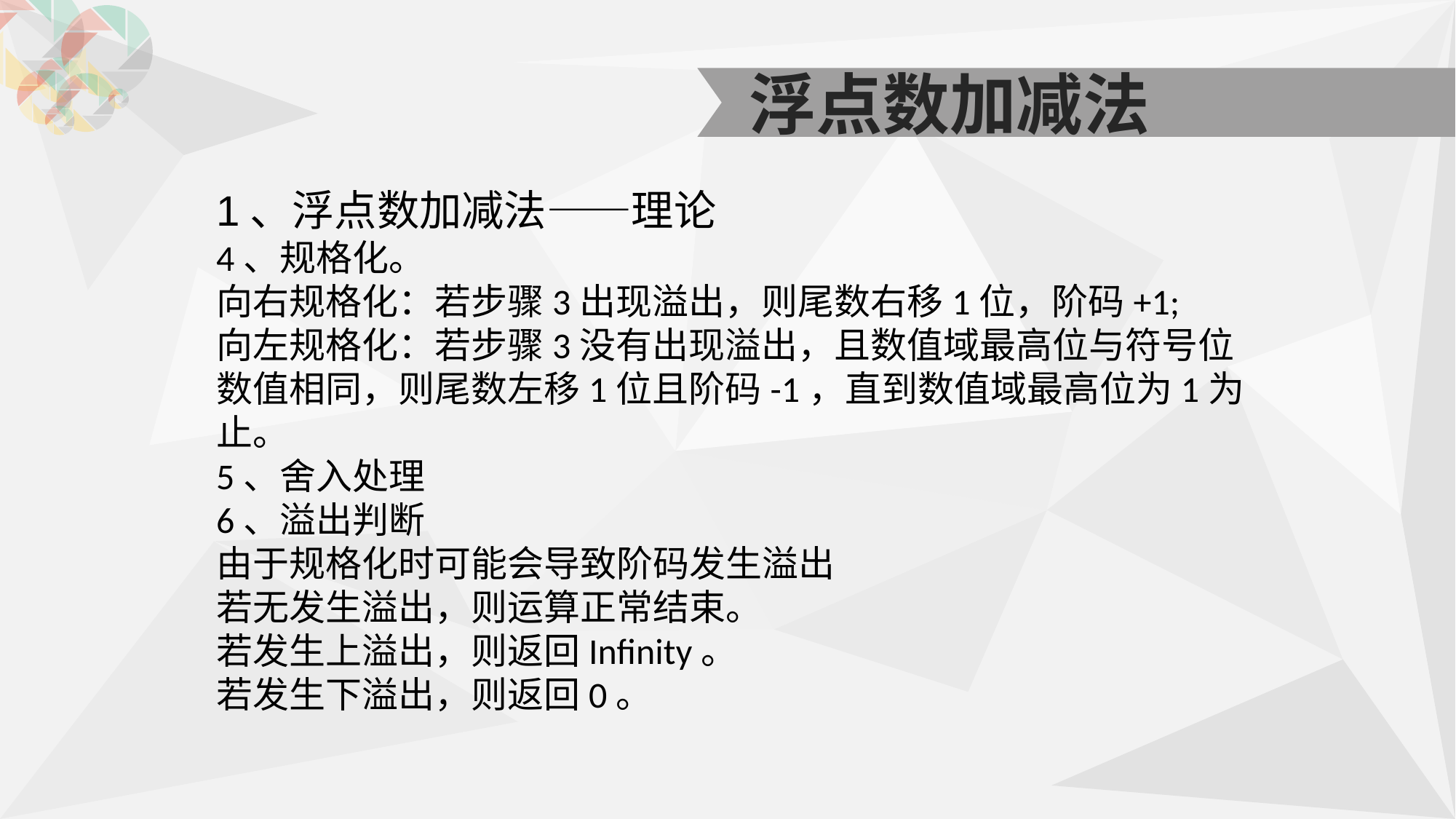

浮点数加减法

1、浮点数加减法——理论
4、规格化。
向右规格化：若步骤3出现溢出，则尾数右移1位，阶码+1;
向左规格化：若步骤3没有出现溢出，且数值域最高位与符号位数值相同，则尾数左移1位且阶码-1，直到数值域最高位为1为止。
5、舍入处理
6、溢出判断
由于规格化时可能会导致阶码发生溢出
若无发生溢出，则运算正常结束。
若发生上溢出，则返回Infinity。
若发生下溢出，则返回0。